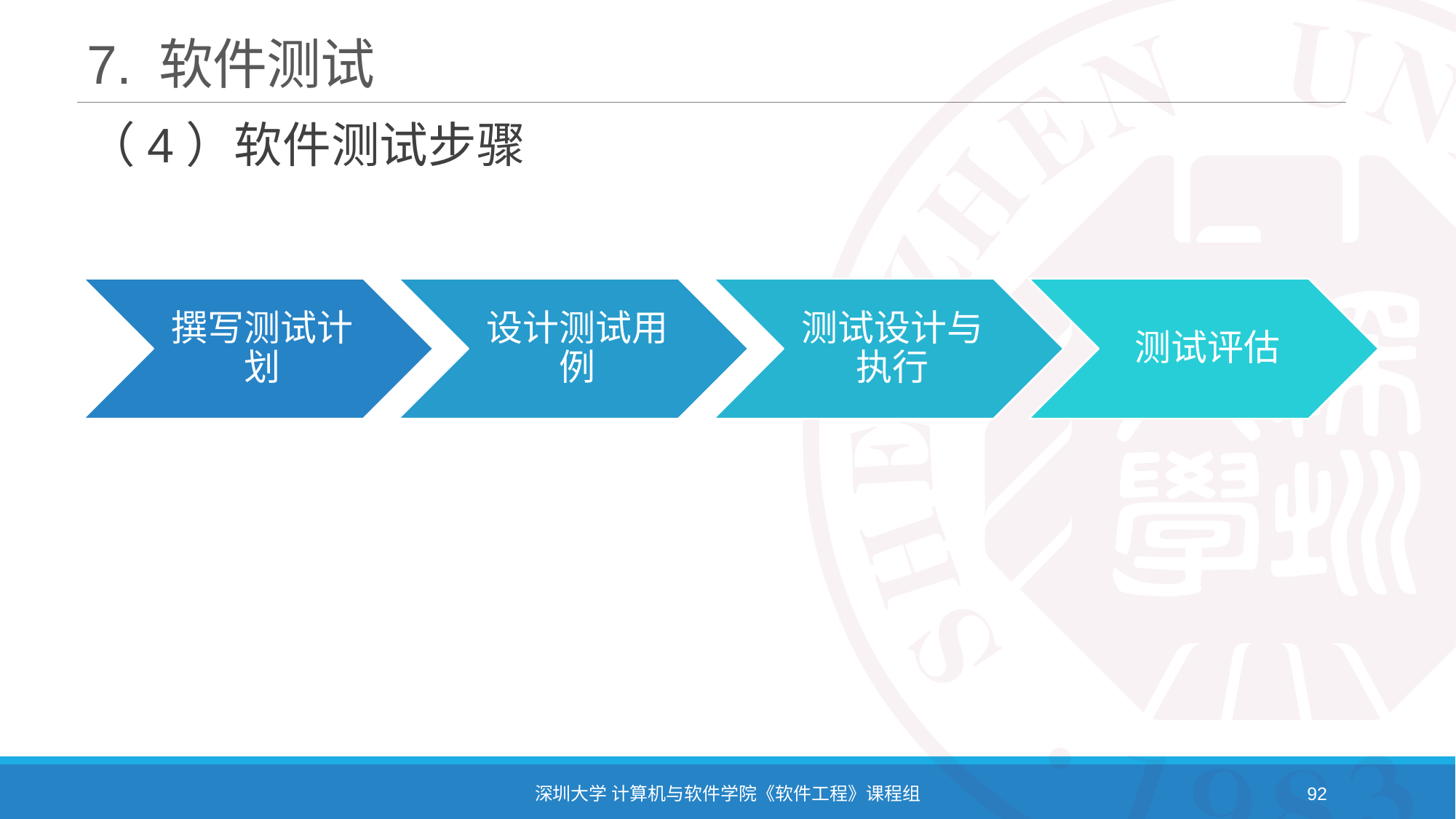

# 7. 软件测试
（4）软件测试步骤
撰写测试计划
设计测试用例
测试设计与执行
测试评估
深圳大学 计算机与软件学院《软件工程》课程组
92